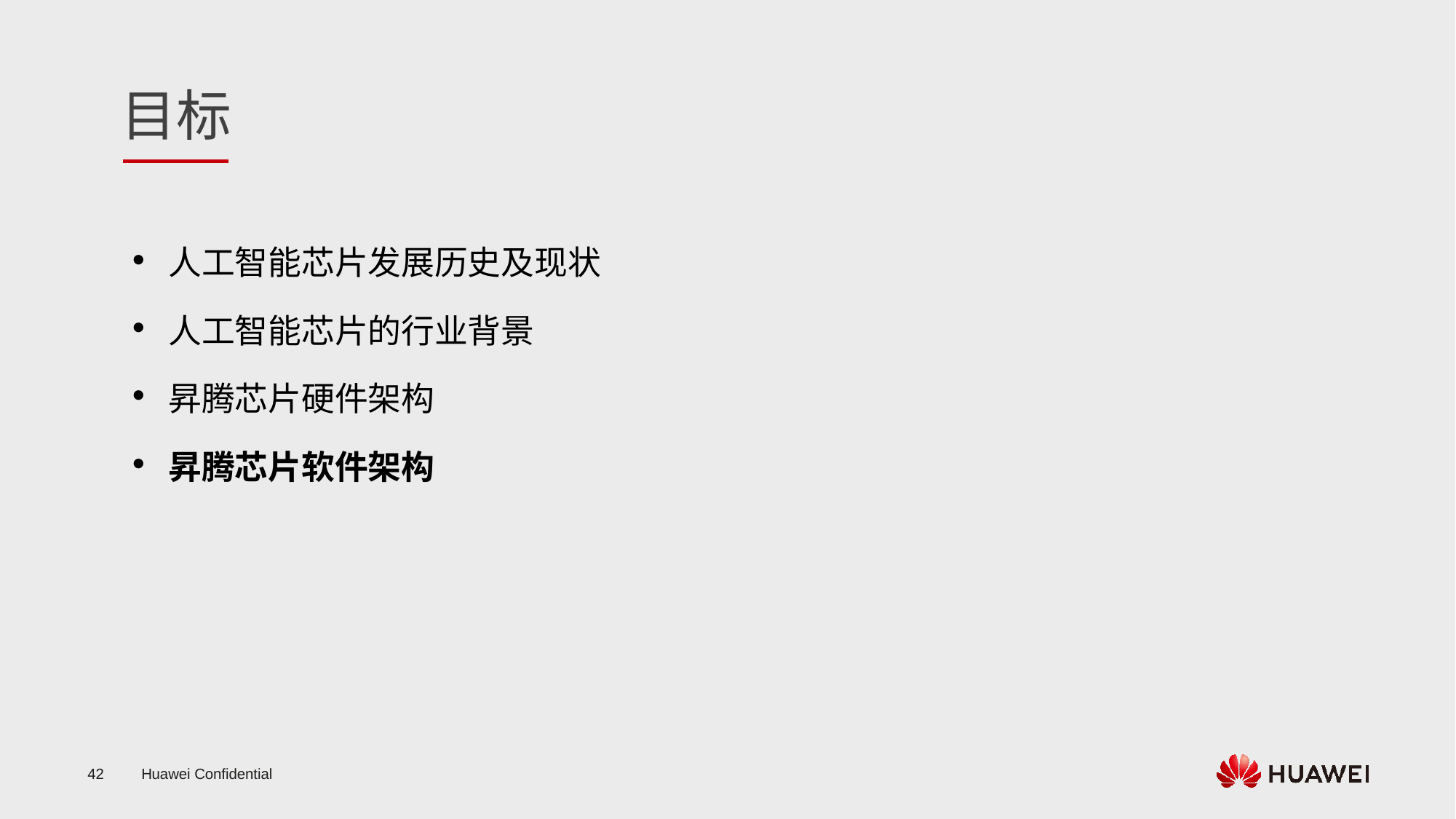

人工智能芯片发展历史及现状
人工智能芯片的行业背景
昇腾芯片硬件架构
昇腾芯片软件架构